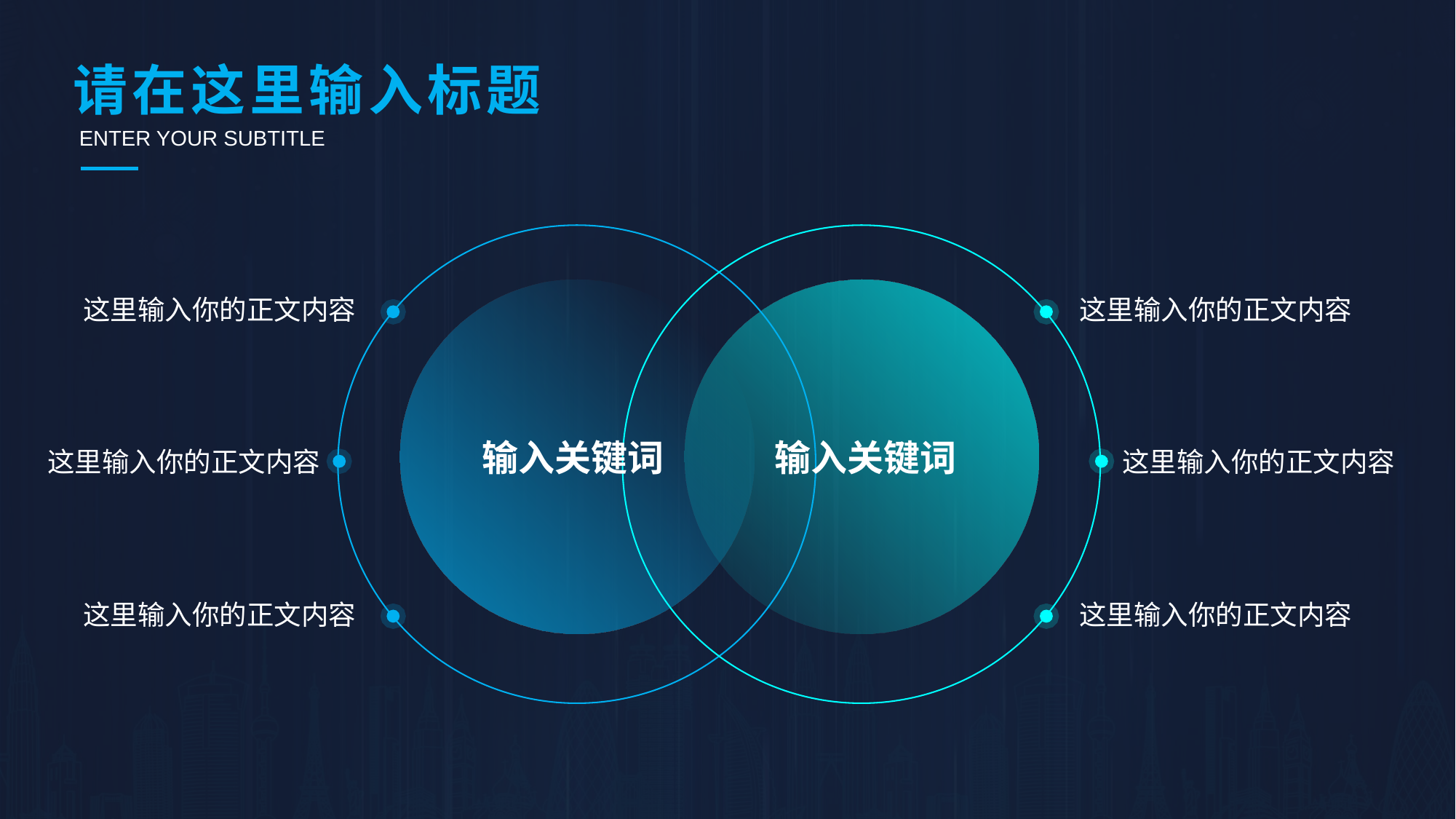

# 请在这里输入标题
ENTER YOUR SUBTITLE

这里输入你的正文内容
这里输入你的正文内容

输入关键词
输入关键词
这里输入你的正文内容
这里输入你的正文内容

这里输入你的正文内容
这里输入你的正文内容